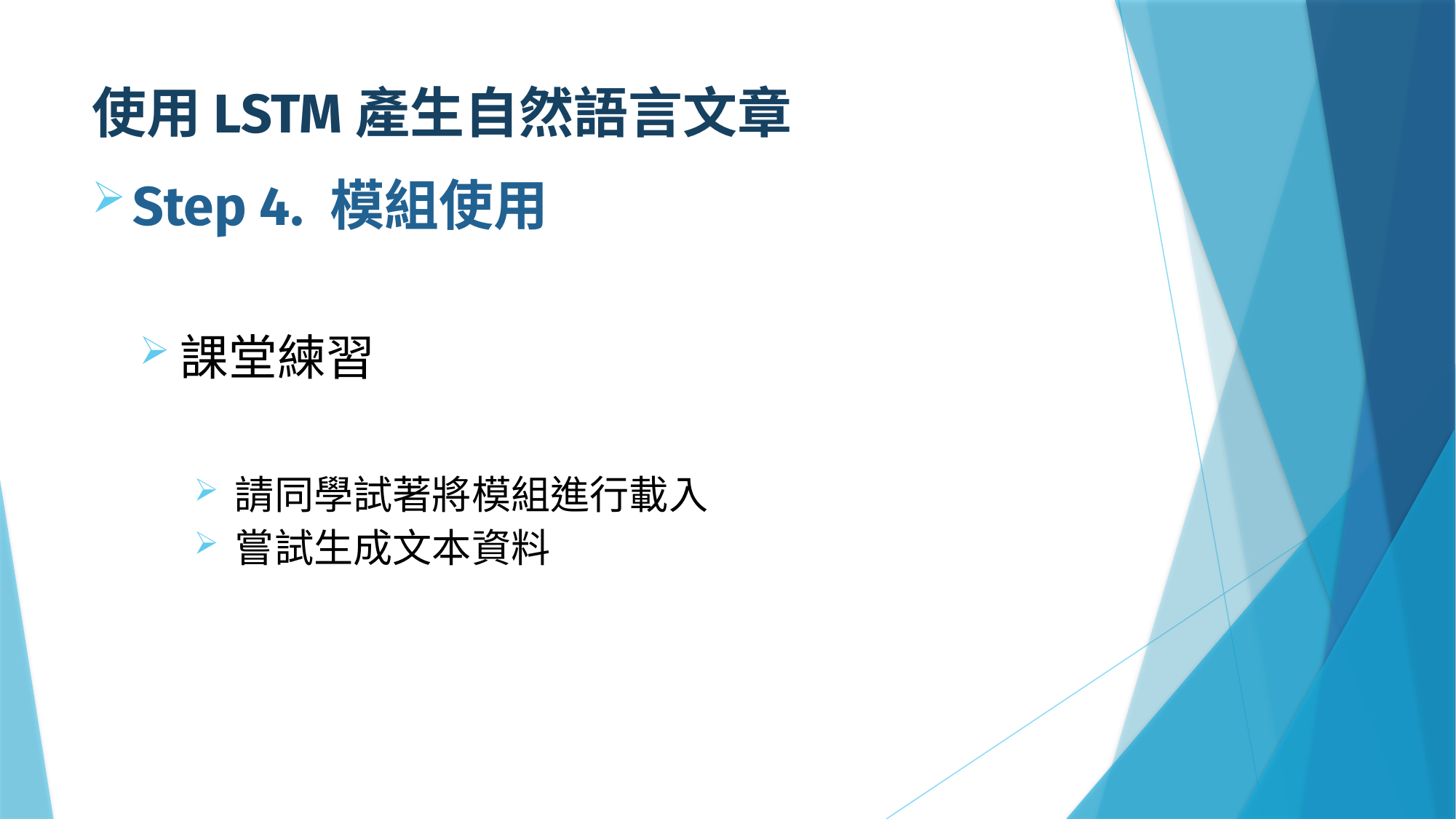

# 使用LSTM產生自然語言文章
Step 4. 模組使用

課堂練習

請同學試著將模組進行載入
嘗試生成文本資料